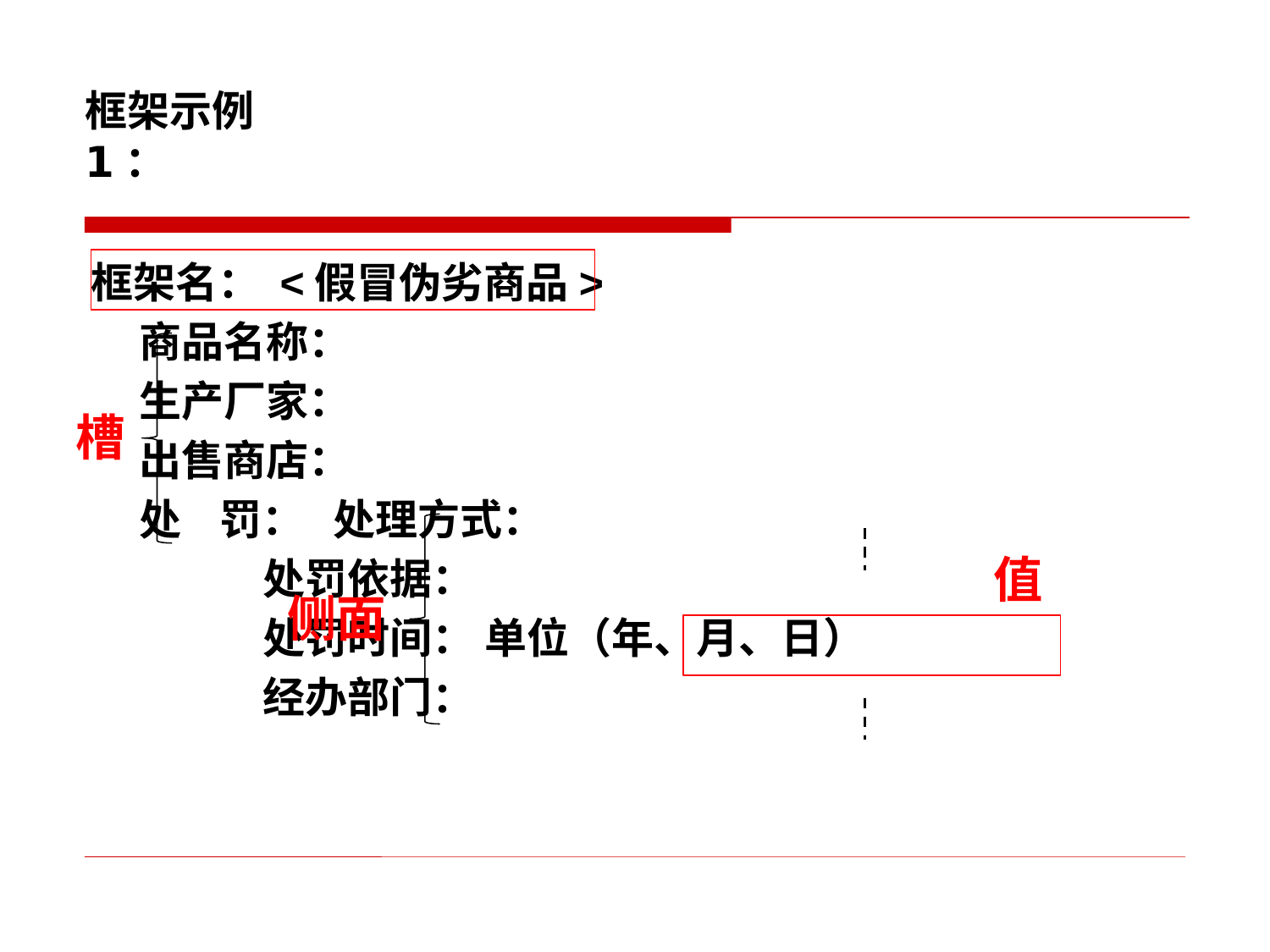

# 框架示例1：

框架名： <假冒伪劣商品>
    商品名称：
    生产厂家：
    出售商店：
    处    罚：   处理方式：
                 处罚依据：
                 处罚时间： 单位（年、月、日）
                 经办部门：

槽

侧面
值